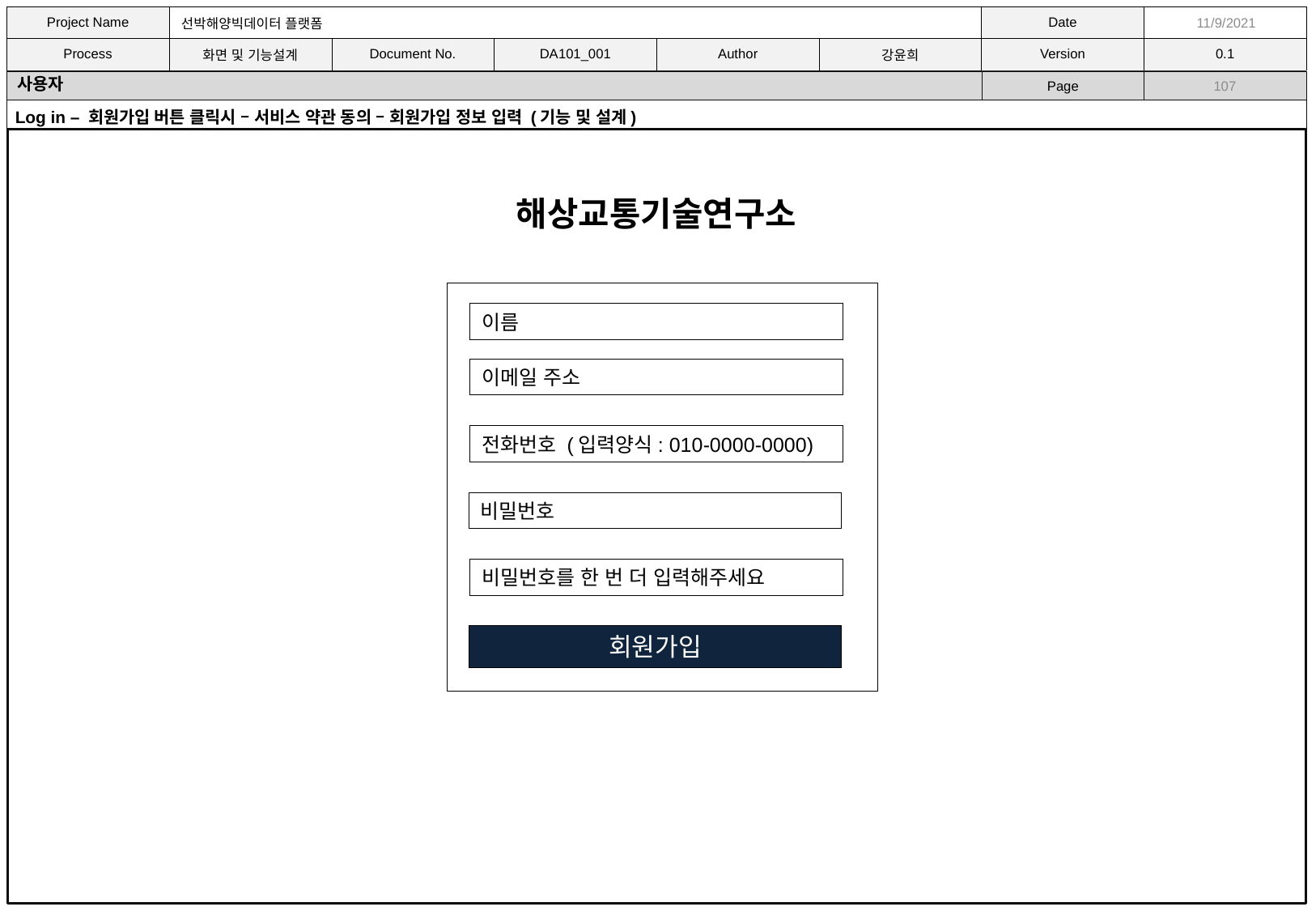

11/9/2021
사용자
107
Log in – 회원가입 버튼 클릭시 – 서비스 약관 동의 – 회원가입 정보 입력 (기능 및 설계)

해상교통기술연구소

이름
이메일 주소
전화번호 (입력양식: 010-0000-0000)
비밀번호
비밀번호를 한 번 더 입력해주세요
회원가입